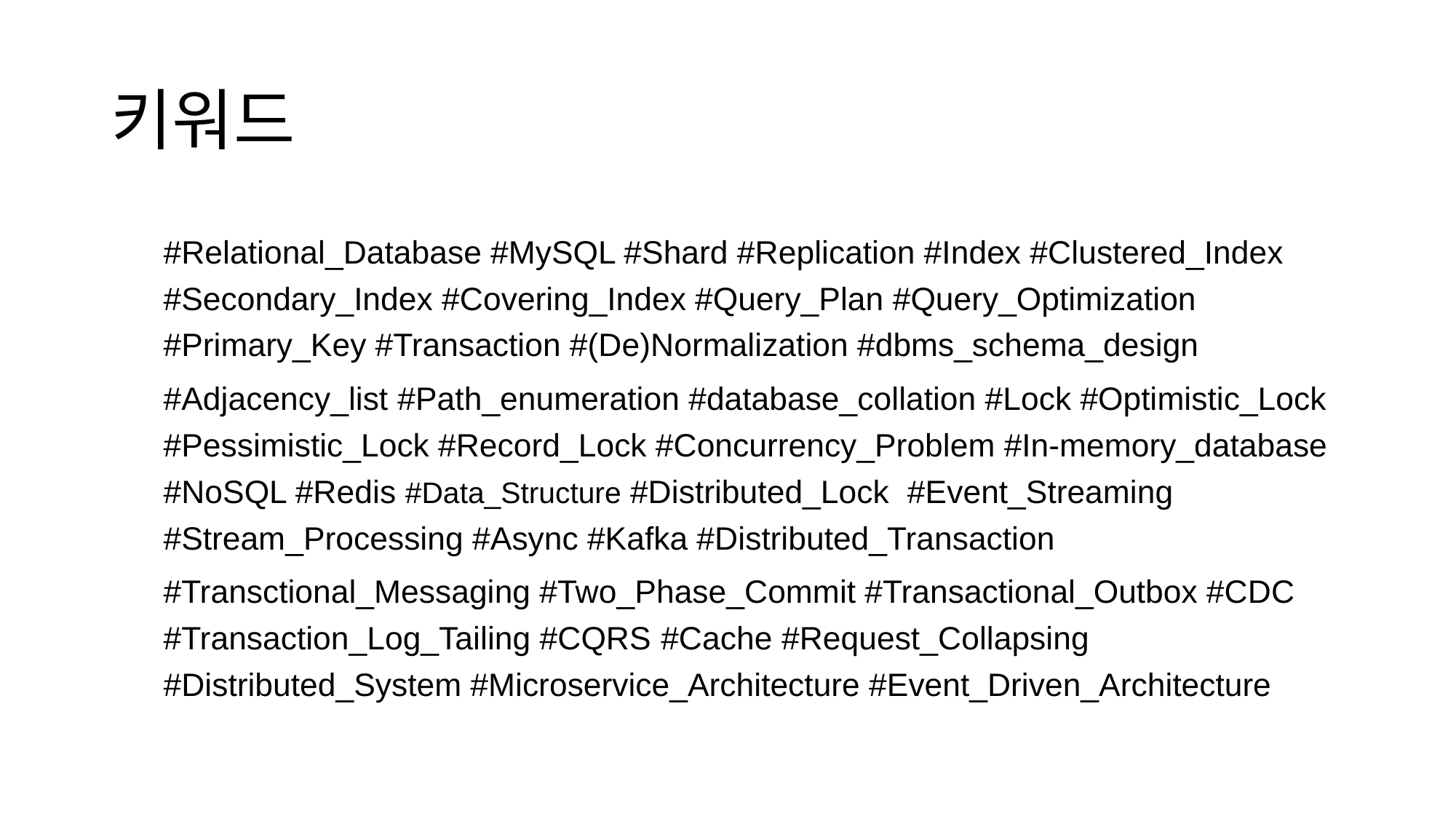

# 키워드
#Relational_Database #MySQL #Shard #Replication #Index #Clustered_Index #Secondary_Index #Covering_Index #Query_Plan #Query_Optimization #Primary_Key #Transaction #(De)Normalization #dbms_schema_design
#Adjacency_list #Path_enumeration #database_collation #Lock #Optimistic_Lock #Pessimistic_Lock #Record_Lock #Concurrency_Problem #In-memory_database #NoSQL #Redis #Data_Structure #Distributed_Lock  #Event_Streaming #Stream_Processing #Async #Kafka #Distributed_Transaction
#Transctional_Messaging #Two_Phase_Commit #Transactional_Outbox #CDC #Transaction_Log_Tailing #CQRS #Cache #Request_Collapsing #Distributed_System #Microservice_Architecture #Event_Driven_Architecture